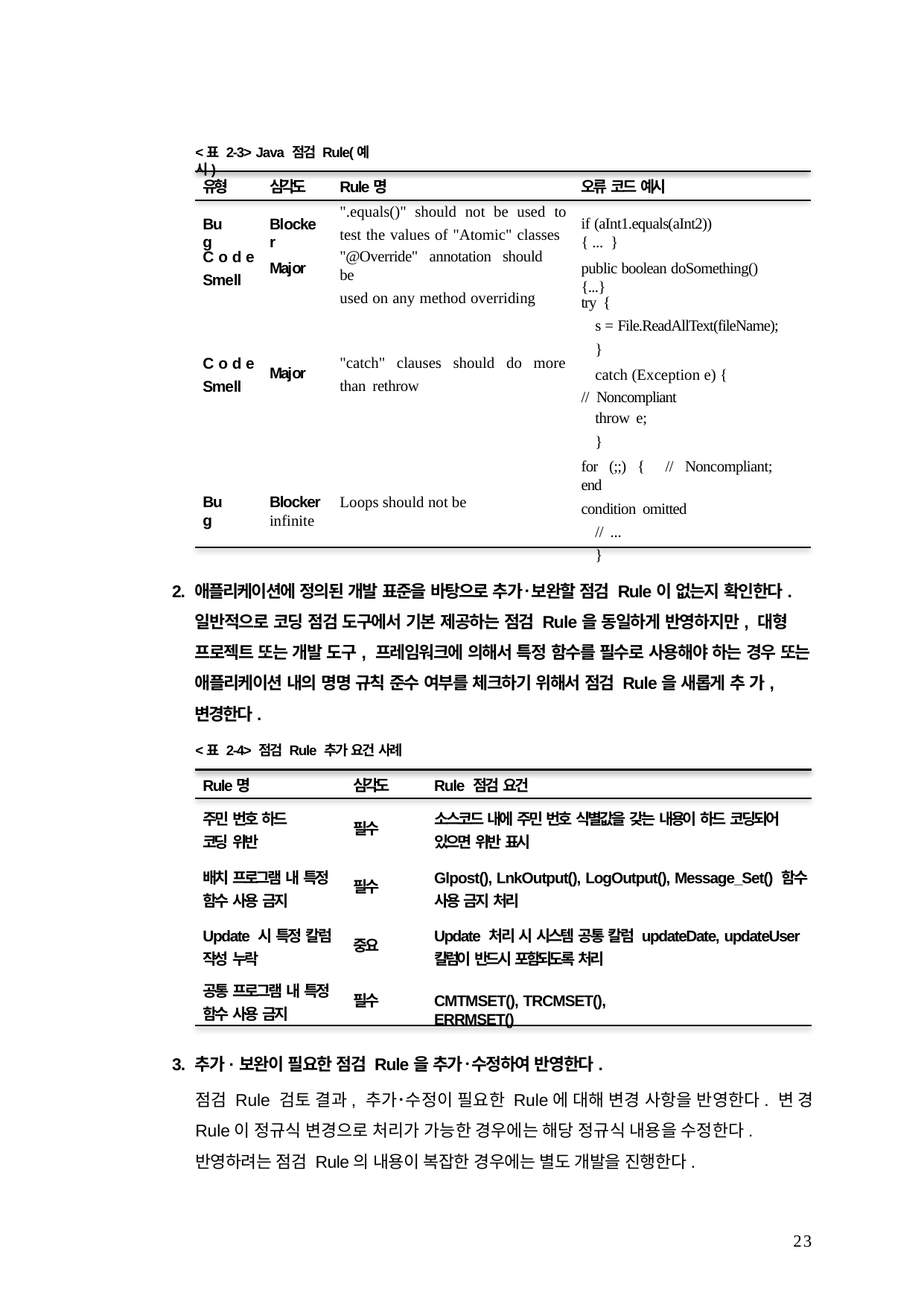

<표 2-3> Java 점검 Rule(예시)

유형	심각도	Rule명	오류 코드 예시

".equals()"  should  not  be  used  to
test the values of "Atomic" classes
if (aInt1.equals(aInt2)) { ...  }
Bug
Blocker
"@Override"   annotation   should   be
used on any method overriding
C o d e
Smell
public boolean doSomething(){...}
Major
try {
s = File.ReadAllText(fileName);
}
catch (Exception e) {
// Noncompliant
throw e;
}
"catch"   clauses   should   do   more than rethrow
C o d e Smell
Major
for   (;;)   {	//   Noncompliant;   end
condition omitted
// ...
}
Blocker	Loops should not be infinite
Bug

2. 애플리케이션에 정의된 개발 표준을 바탕으로 추가･보완할 점검 Rule이 없는지 확인한다. 일반적으로 코딩 점검 도구에서 기본 제공하는 점검 Rule을 동일하게 반영하지만, 대형 프로젝트 또는 개발 도구, 프레임워크에 의해서 특정 함수를 필수로 사용해야 하는 경우 또는 애플리케이션 내의 명명 규칙 준수 여부를 체크하기 위해서 점검 Rule을 새롭게 추 가, 변경한다.

<표 2-4> 점검 Rule 추가 요건 사례

Rule명	심각도	Rule 점검 요건

주민 번호 하드 코딩 위반
소스코드 내에 주민 번호 식별값을 갖는 내용이 하드 코딩되어 있으면 위반 표시
필수
배치 프로그램 내 특정 함수 사용 금지
Glpost(), LnkOutput(), LogOutput(), Message_Set() 함수 사용 금지 처리
필수
Update 시 특정 칼럼 작성 누락
Update 처리 시 시스템 공통 칼럼 updateDate, updateUser 칼럼이 반드시 포함되도록 처리
중요
공통 프로그램 내 특정 함수 사용 금지
필수
CMTMSET(), TRCMSET(), ERRMSET()

3. 추가·보완이 필요한 점검 Rule을 추가･수정하여 반영한다.
점검 Rule 검토 결과, 추가･수정이 필요한 Rule에 대해 변경 사항을 반영한다. 변 경 Rule이 정규식 변경으로 처리가 가능한 경우에는 해당 정규식 내용을 수정한다. 반영하려는 점검 Rule의 내용이 복잡한 경우에는 별도 개발을 진행한다.

23